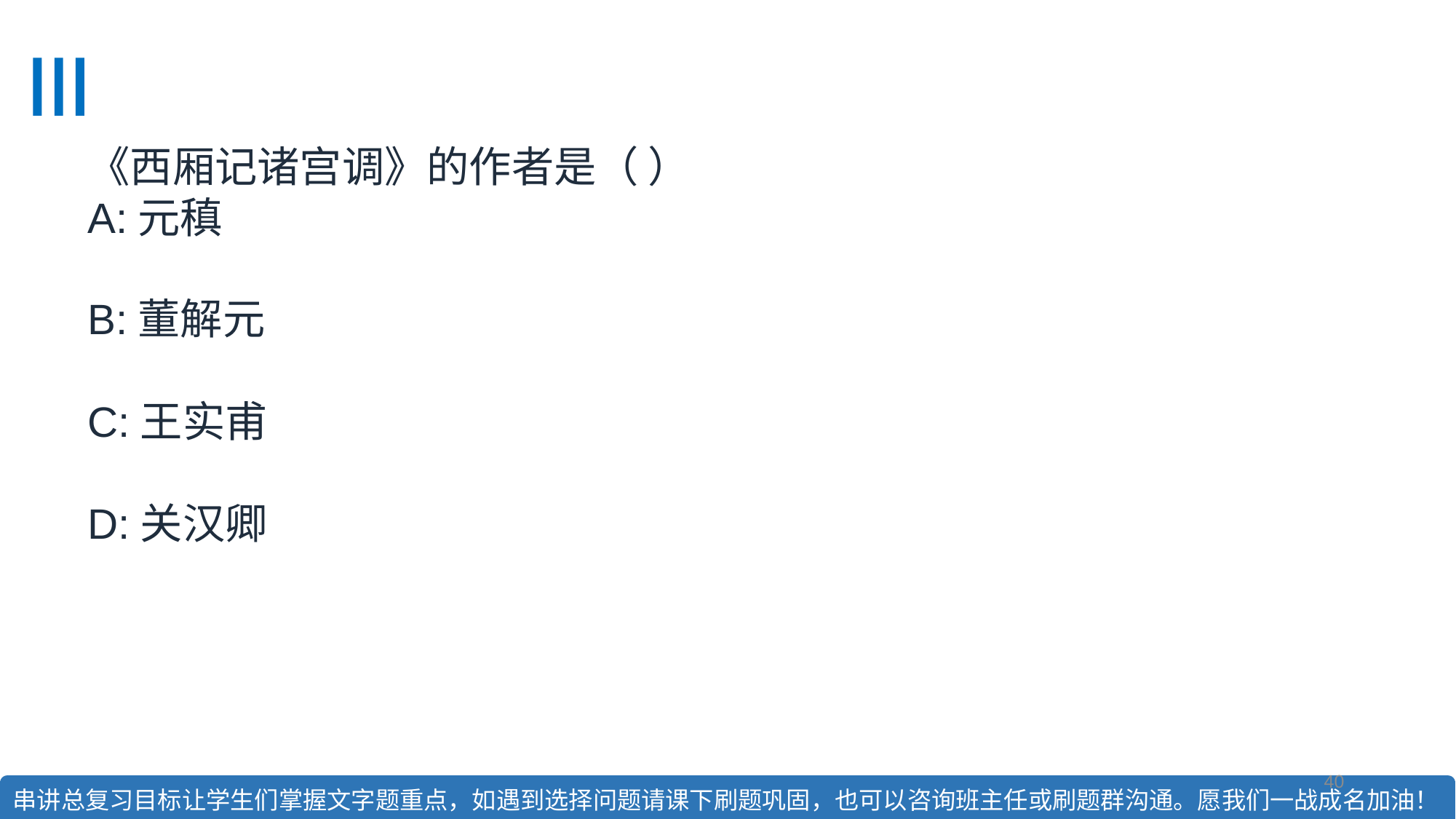

#
《西厢记诸宫调》的作者是（ ）
A:元稹
B:董解元
C:王实甫
D:关汉卿
40